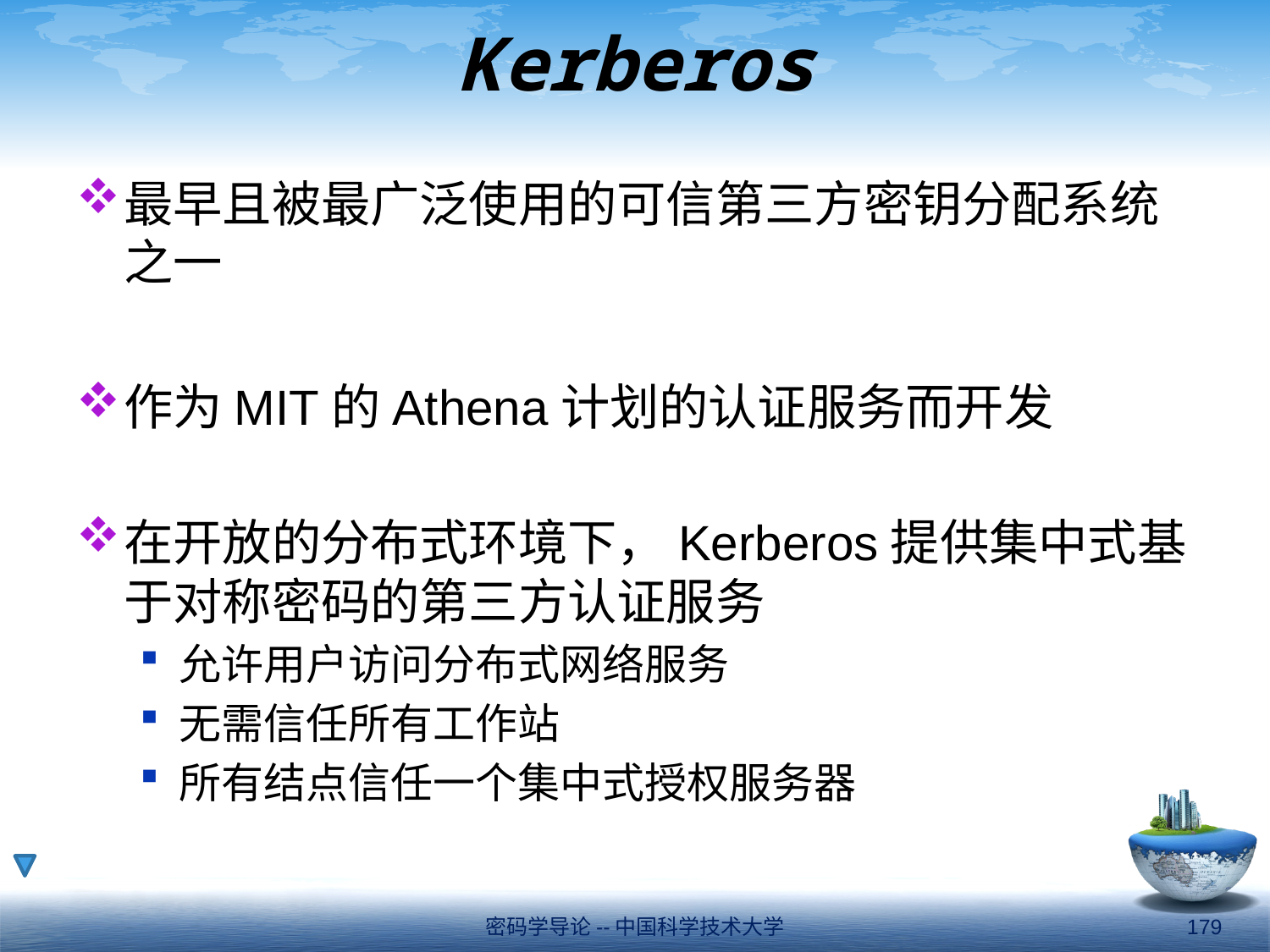

# Kerberos
最早且被最广泛使用的可信第三方密钥分配系统之一

作为MIT的Athena计划的认证服务而开发

在开放的分布式环境下，Kerberos提供集中式基于对称密码的第三方认证服务
允许用户访问分布式网络服务
无需信任所有工作站
所有结点信任一个集中式授权服务器

密码学导论--中国科学技术大学
179